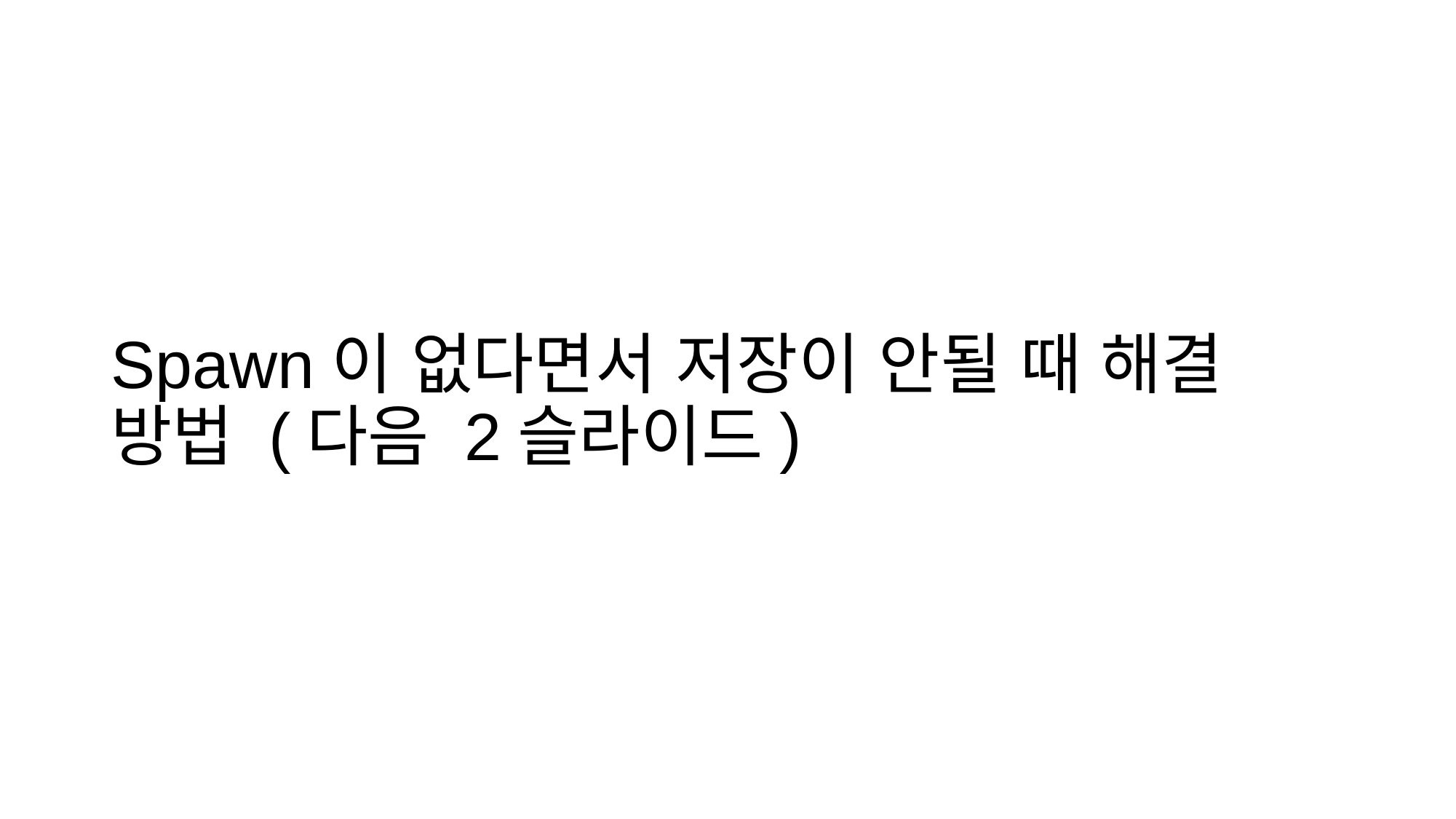

# Spawn이 없다면서 저장이 안될 때 해결 방법 (다음 2슬라이드)